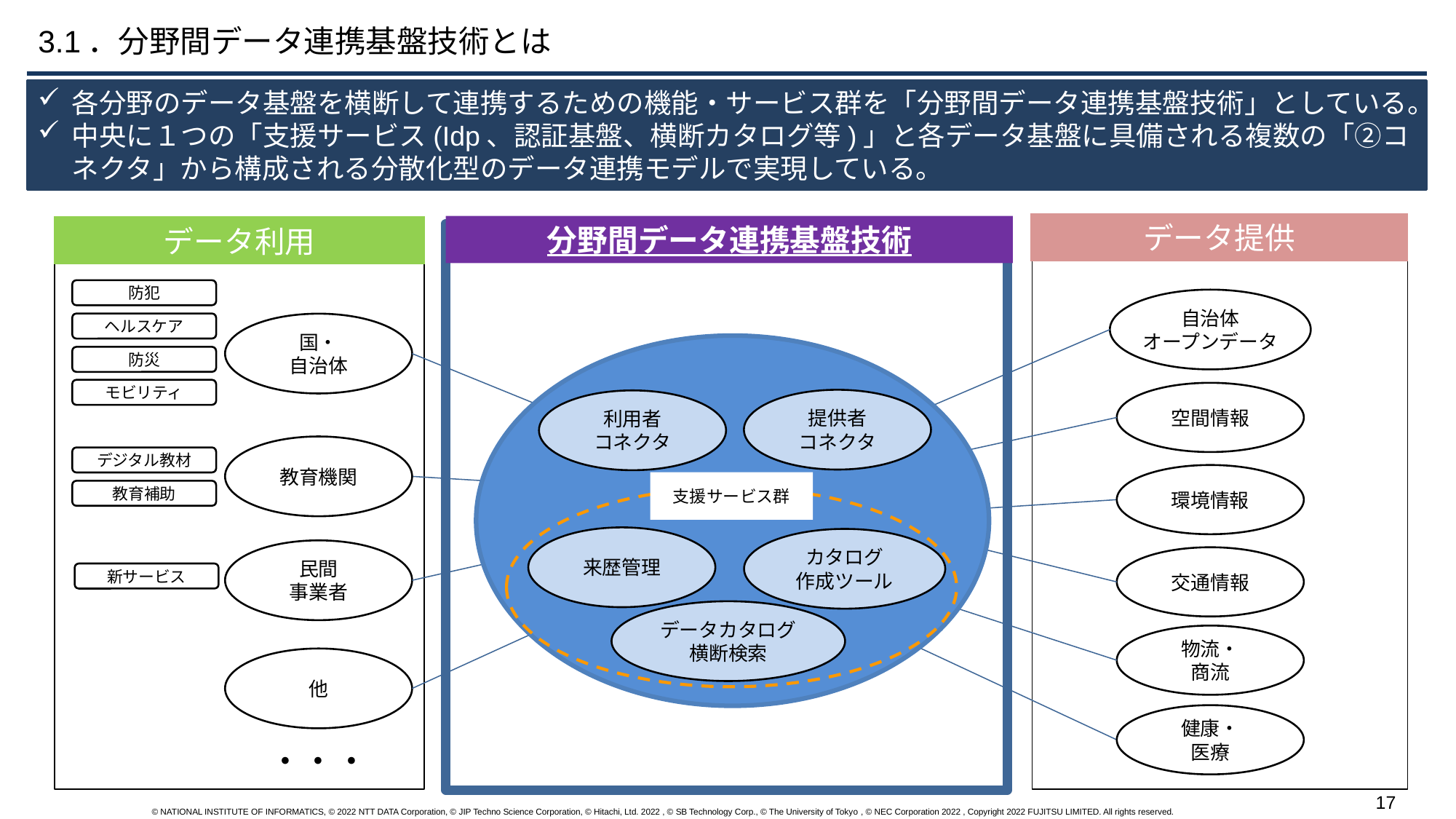

3.1．分野間データ連携基盤技術とは
各分野のデータ基盤を横断して連携するための機能・サービス群を「分野間データ連携基盤技術」としている。
中央に１つの「支援サービス(Idp、認証基盤、横断カタログ等)」と各データ基盤に具備される複数の「②コネクタ」から構成される分散化型のデータ連携モデルで実現している。
データ提供
分野間データ連携基盤技術
データ利用

防犯
自治体
オープンデータ
ヘルスケア
国・
自治体

防災
モビリティ
空間情報
提供者
コネクタ
利用者
コネクタ
教育機関
デジタル教材
環境情報
支援サービス群
教育補助

来歴管理
カタログ
作成ツール
民間
事業者
交通情報
新サービス
データカタログ
横断検索
物流・
商流
他
健康・
医療
・・・